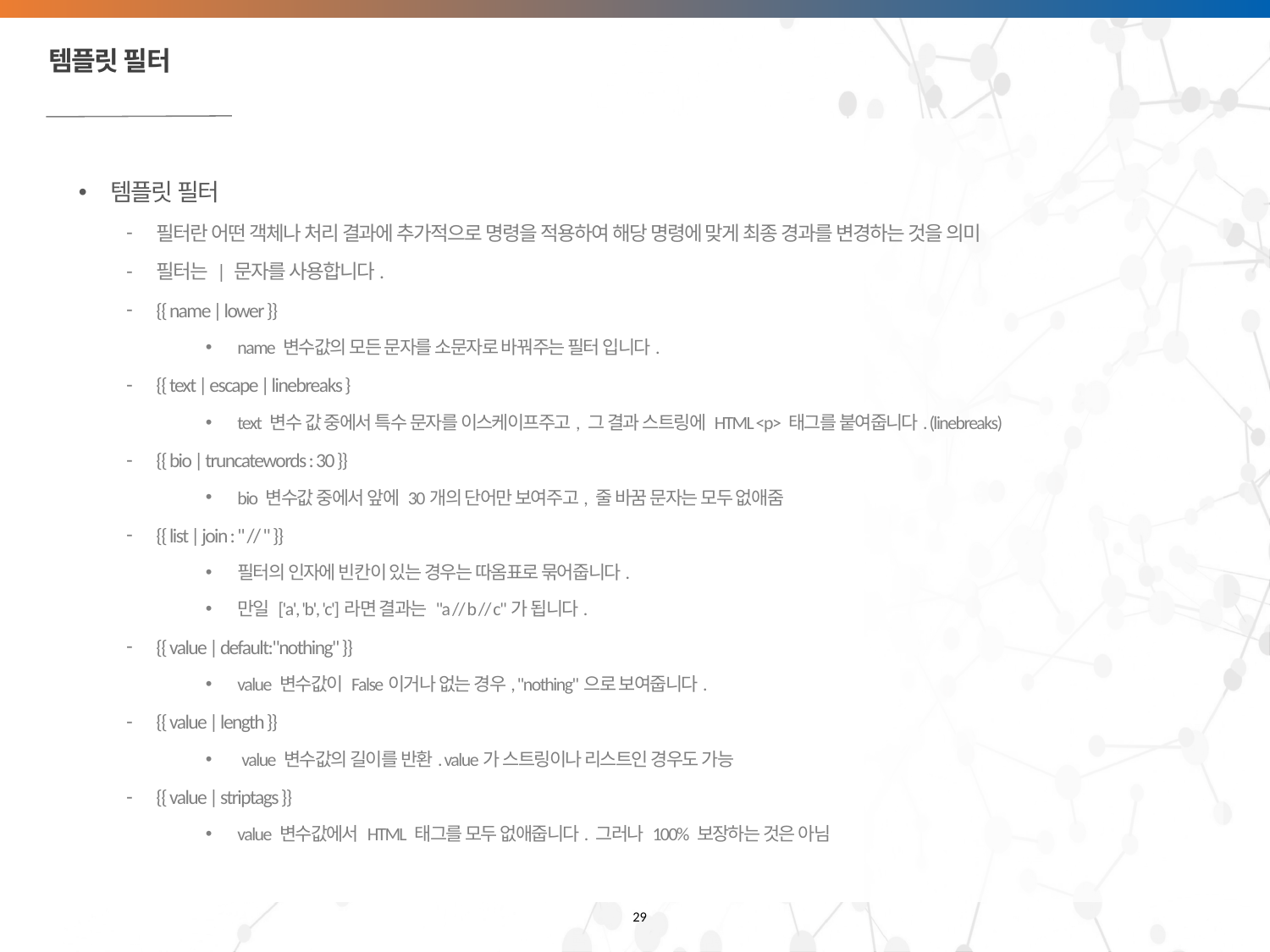

# 템플릿 필터

템플릿 필터
필터란 어떤 객체나 처리 결과에 추가적으로 명령을 적용하여 해당 명령에 맞게 최종 경과를 변경하는 것을 의미
필터는 | 문자를 사용합니다.
{{ name | lower }}
name 변수값의 모든 문자를 소문자로 바꿔주는 필터 입니다.
{{ text | escape | linebreaks }
text 변수 값 중에서 특수 문자를 이스케이프주고, 그 결과 스트링에 HTML <p> 태그를 붙여줍니다. (linebreaks)
{{ bio | truncatewords : 30 }}
bio 변수값 중에서 앞에 30개의 단어만 보여주고, 줄 바꿈 문자는 모두 없애줌
{{ list | join : " // " }}
필터의 인자에 빈칸이 있는 경우는 따옴표로 묶어줍니다.
만일 ['a', 'b', 'c']라면 결과는 "a // b // c"가 됩니다.
{{ value | default:"nothing" }}
value 변수값이 False이거나 없는 경우, "nothing"으로 보여줍니다.
{{ value | length }}
 value 변수값의 길이를 반환. value가 스트링이나 리스트인 경우도 가능
{{ value | striptags }}
value 변수값에서 HTML 태그를 모두 없애줍니다. 그러나 100% 보장하는 것은 아님
29